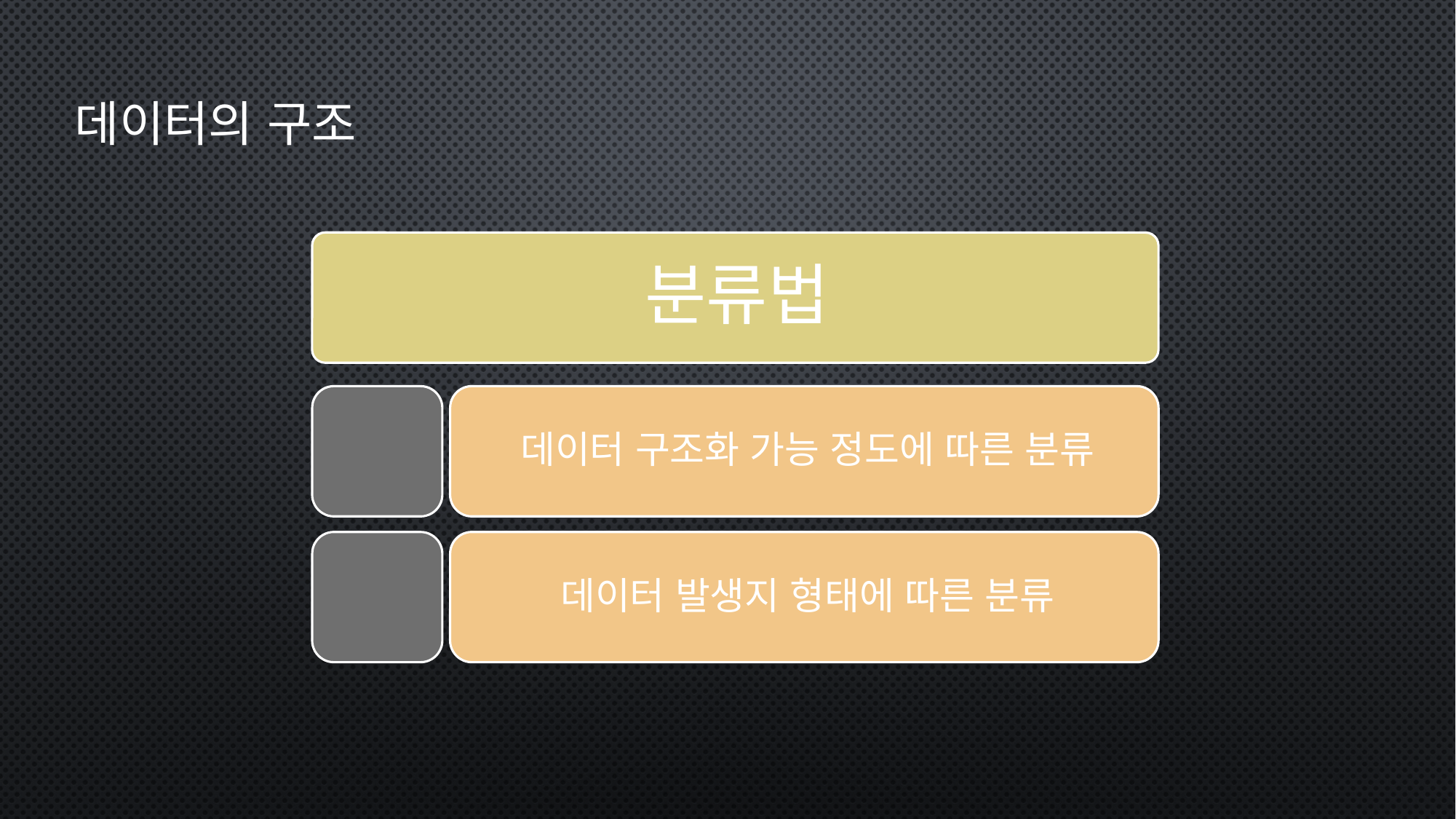

데이터의 구조
분류법
데이터 구조화 가능 정도에 따른 분류
데이터 발생지 형태에 따른 분류